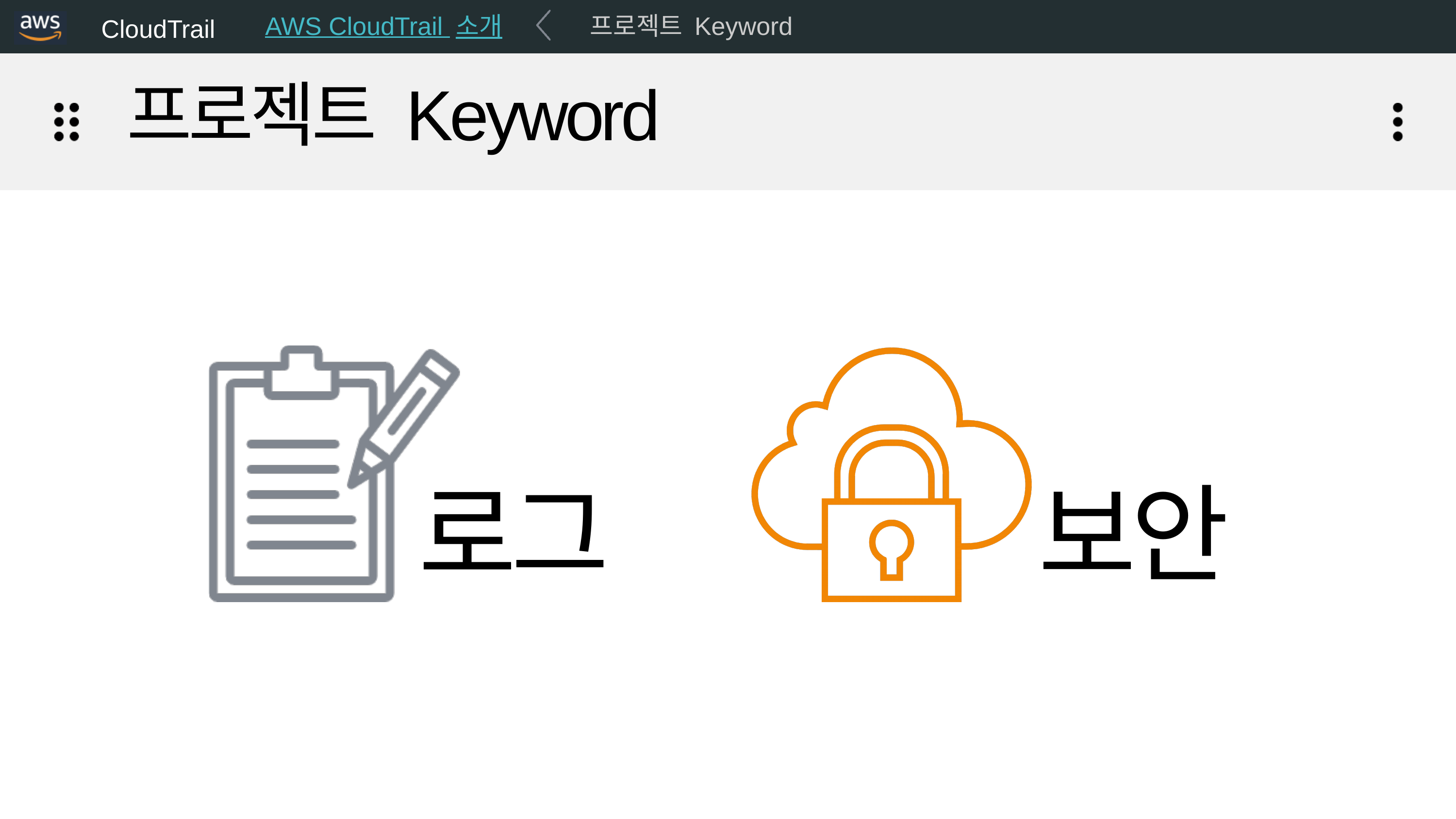

CloudTrail

AWS CloudTrail 소개
프로젝트 Keyword

프로젝트 Keyword

로그
보안